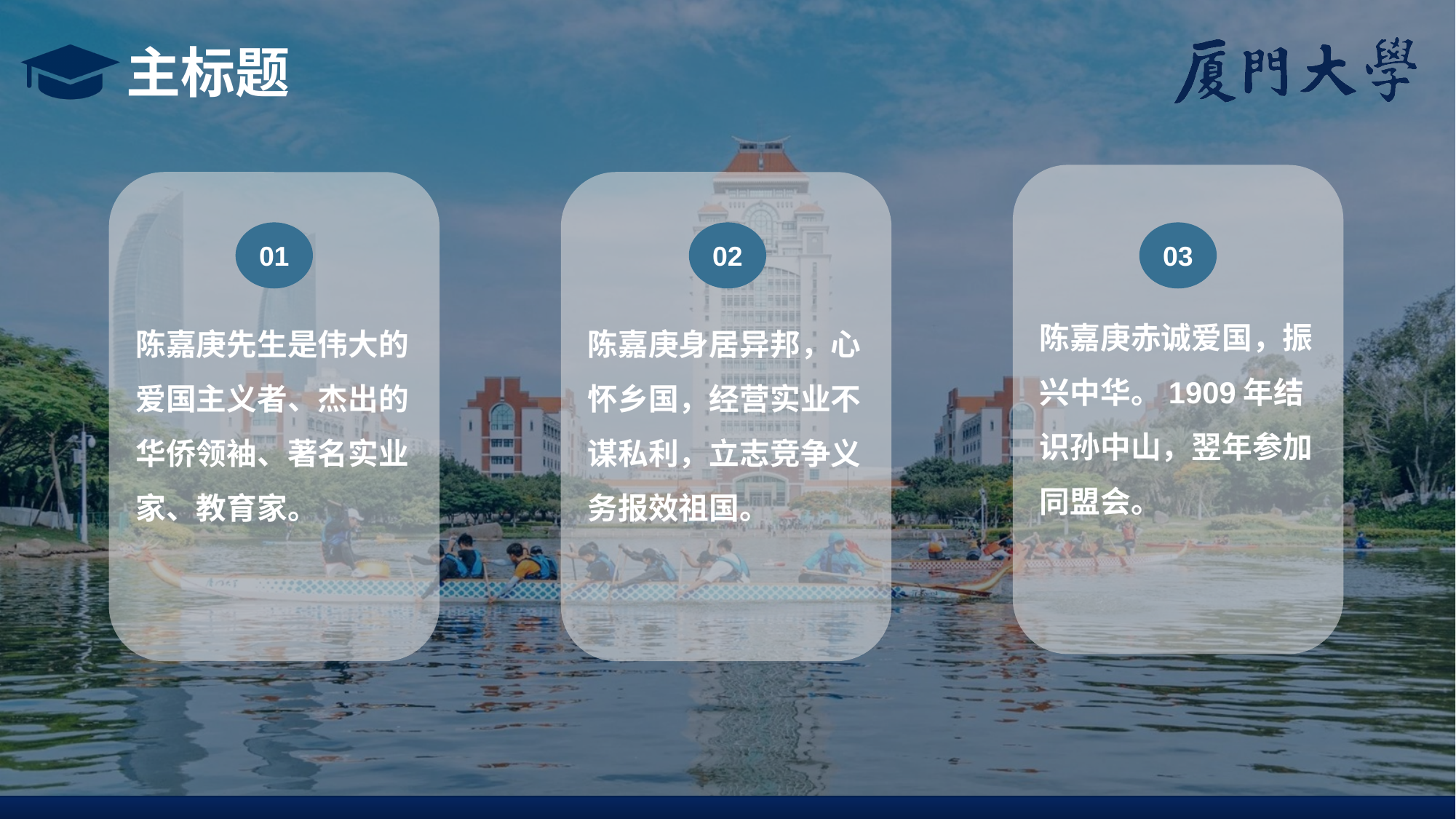

主标题
陈嘉庚赤诚爱国，振兴中华。1909年结识孙中山，翌年参加同盟会。
03
陈嘉庚先生是伟大的爱国主义者、杰出的华侨领袖、著名实业家、教育家。
01
陈嘉庚身居异邦，心怀乡国，经营实业不谋私利，立志竞争义务报效祖国。
02